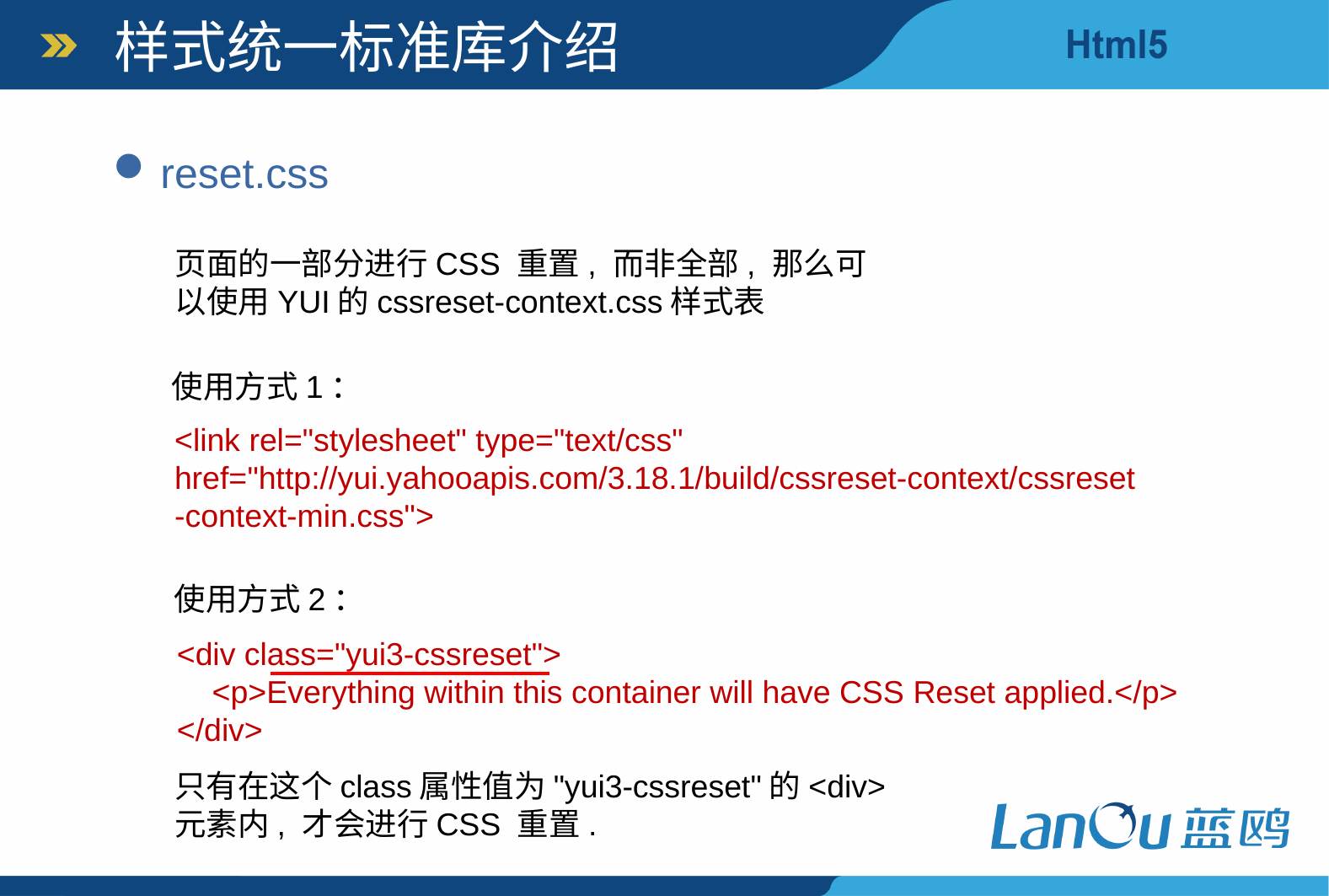

样式统一标准库介绍
reset.css
页面的一部分进行CSS 重置, 而非全部, 那么可以使用YUI的cssreset-context.css样式表
使用方式1：
<link rel="stylesheet" type="text/css" href="http://yui.yahooapis.com/3.18.1/build/cssreset-context/cssreset-context-min.css">
使用方式2：
<div class="yui3-cssreset">
    <p>Everything within this container will have CSS Reset applied.</p>
</div>
只有在这个class属性值为"yui3-cssreset"的<div>元素内, 才会进行CSS 重置.